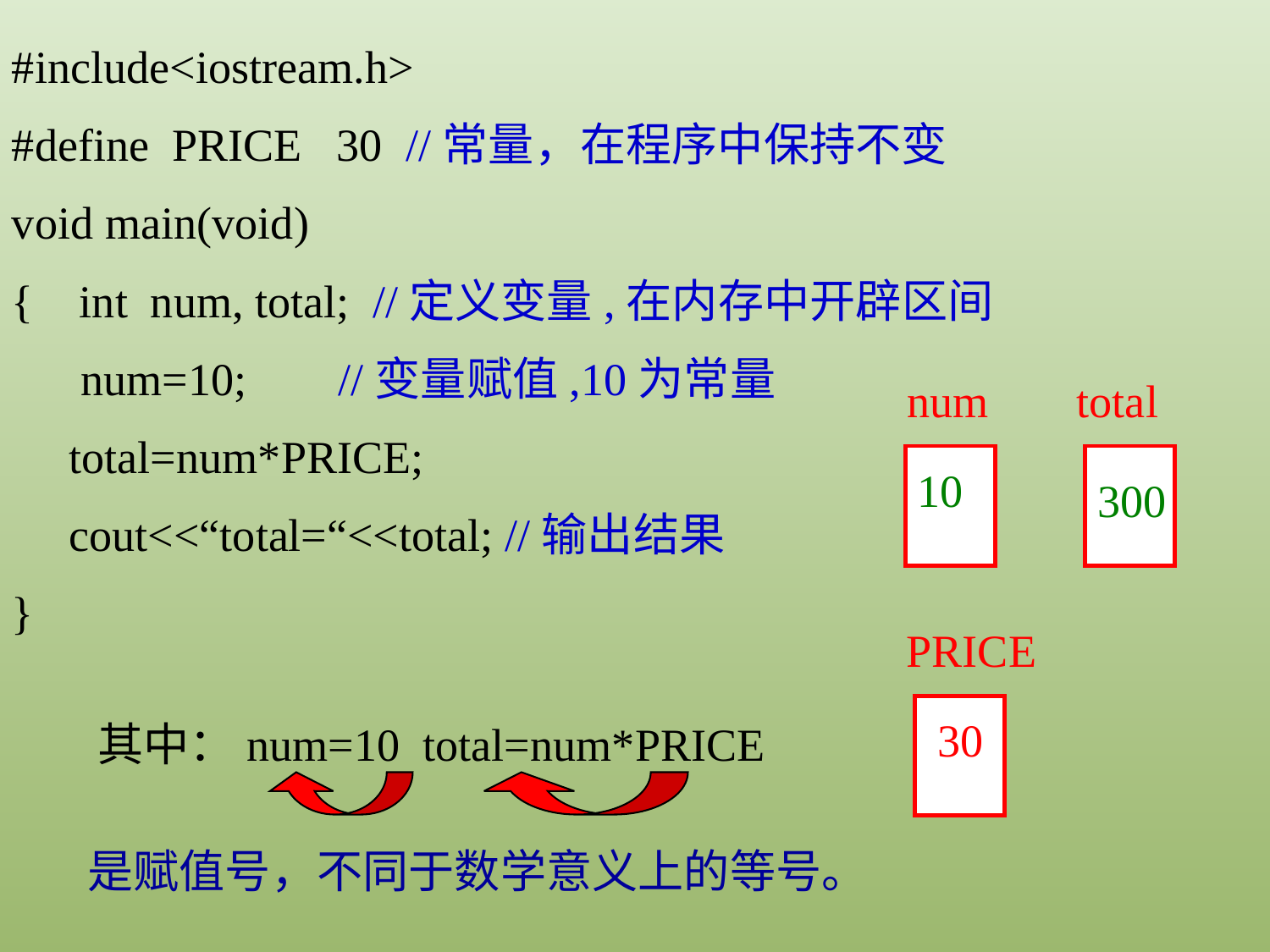

#include<iostream.h>
#define  PRICE   30  //常量，在程序中保持不变
void main(void)
{    int  num, total;  //定义变量,在内存中开辟区间
      num=10;        //变量赋值,10为常量
     total=num*PRICE;
     cout<<“total=“<<total; //输出结果
}
num
total

10
300
PRICE

30
其中：num=10  total=num*PRICE

 是赋值号，不同于数学意义上的等号。
23